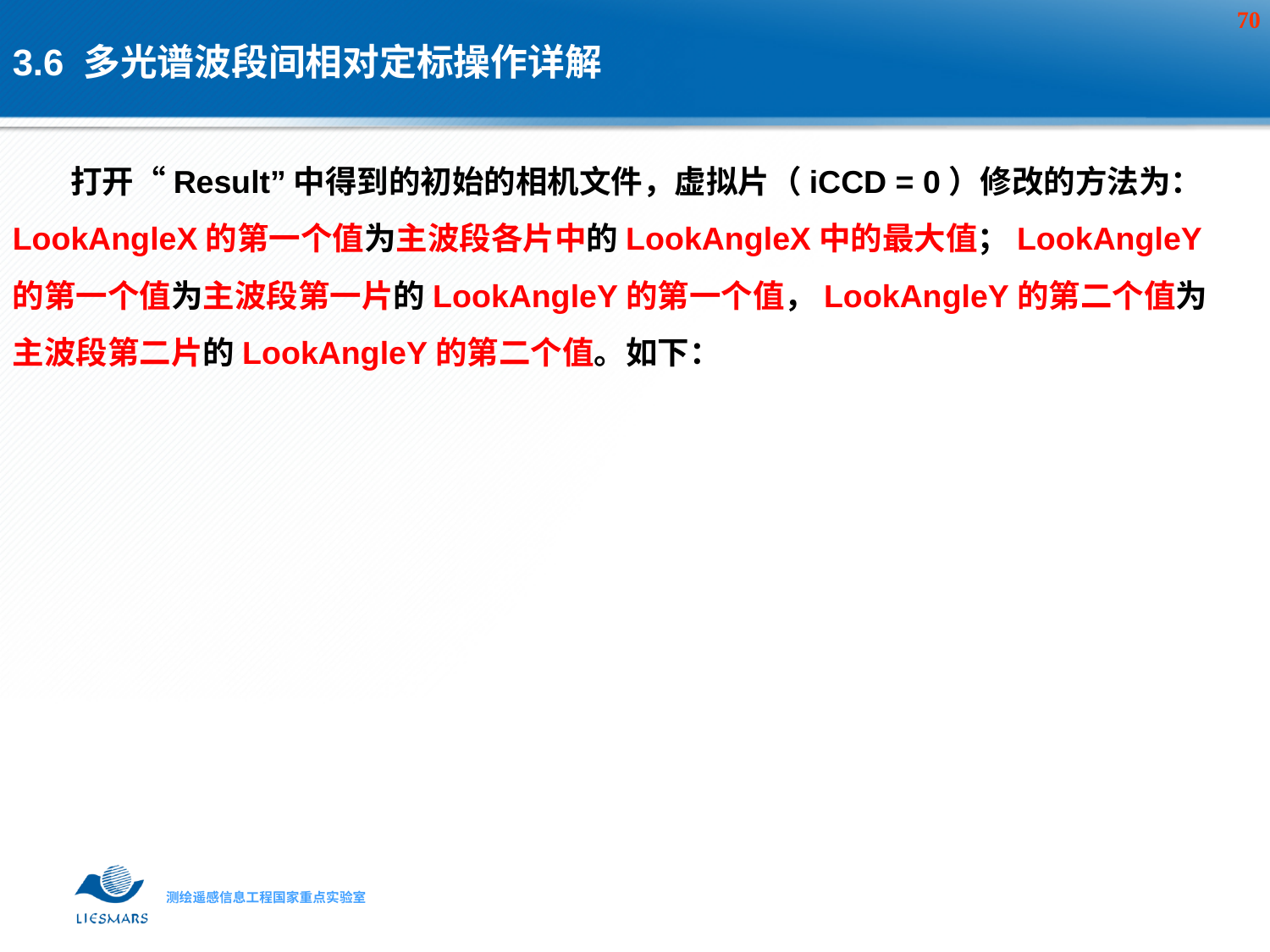

# 3.6 多光谱波段间相对定标操作详解
       打开“Result”中得到的初始的相机文件，虚拟片（iCCD = 0）修改的方法为：LookAngleX的第一个值为主波段各片中的LookAngleX中的最大值；LookAngleY的第一个值为主波段第一片的LookAngleY的第一个值，LookAngleY的第二个值为主波段第二片的LookAngleY的第二个值。如下：